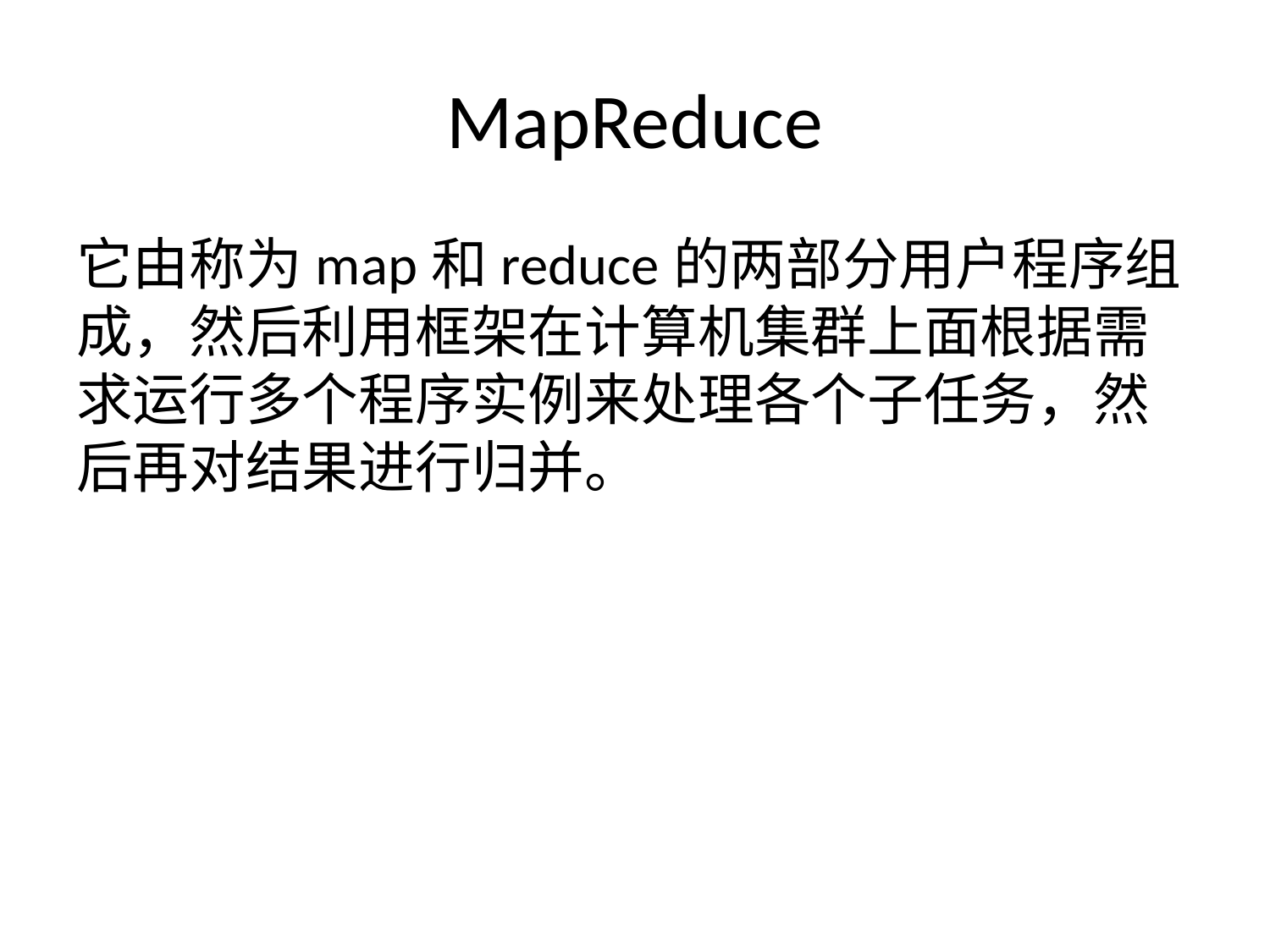

# MapReduce
它由称为map和reduce的两部分用户程序组成，然后利用框架在计算机集群上面根据需求运行多个程序实例来处理各个子任务，然后再对结果进行归并。